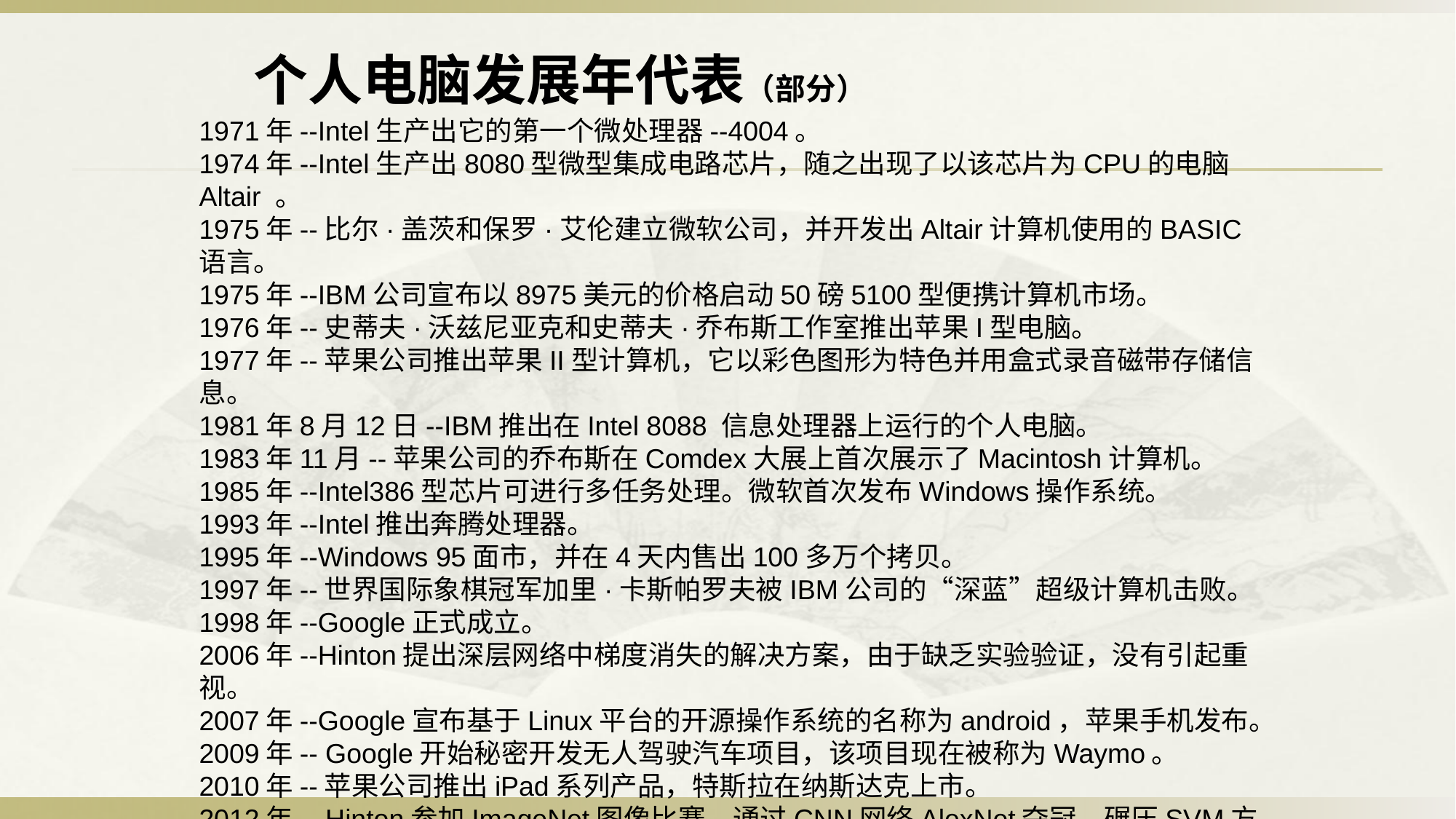

个人电脑发展年代表（部分）
1971年--Intel生产出它的第一个微处理器--4004。
1974年--Intel生产出8080型微型集成电路芯片，随之出现了以该芯片为CPU的电脑Altair 。
1975年--比尔·盖茨和保罗·艾伦建立微软公司，并开发出Altair计算机使用的BASIC语言。
1975年--IBM公司宣布以8975美元的价格启动50磅5100型便携计算机市场。
1976年--史蒂夫·沃兹尼亚克和史蒂夫·乔布斯工作室推出苹果I型电脑。
1977年--苹果公司推出苹果II型计算机，它以彩色图形为特色并用盒式录音磁带存储信息。
1981年8月12日--IBM推出在Intel 8088 信息处理器上运行的个人电脑。
1983年11月--苹果公司的乔布斯在Comdex大展上首次展示了Macintosh计算机。
1985年--Intel386型芯片可进行多任务处理。微软首次发布Windows操作系统。
1993年--Intel推出奔腾处理器。
1995年--Windows 95面市，并在4天内售出100多万个拷贝。
1997年--世界国际象棋冠军加里·卡斯帕罗夫被IBM公司的“深蓝”超级计算机击败。
1998年--Google正式成立。
2006年--Hinton提出深层网络中梯度消失的解决方案，由于缺乏实验验证，没有引起重视。
2007年--Google宣布基于Linux平台的开源操作系统的名称为android，苹果手机发布。
2009年-- Google开始秘密开发无人驾驶汽车项目，该项目现在被称为Waymo。
2010年--苹果公司推出iPad系列产品，特斯拉在纳斯达克上市。
2012年-- Hinton参加ImageNet图像比赛，通过CNN网络AlexNet夺冠，碾压SVM方法。
2016年-- Google的AlphaGo围棋与李世石进行人机大战，4比1获胜。
2017年-- AlphaGo Zero发布。
2019年-- DOTA2对决：OpenAI以2:0的比分战胜TI8冠军OG